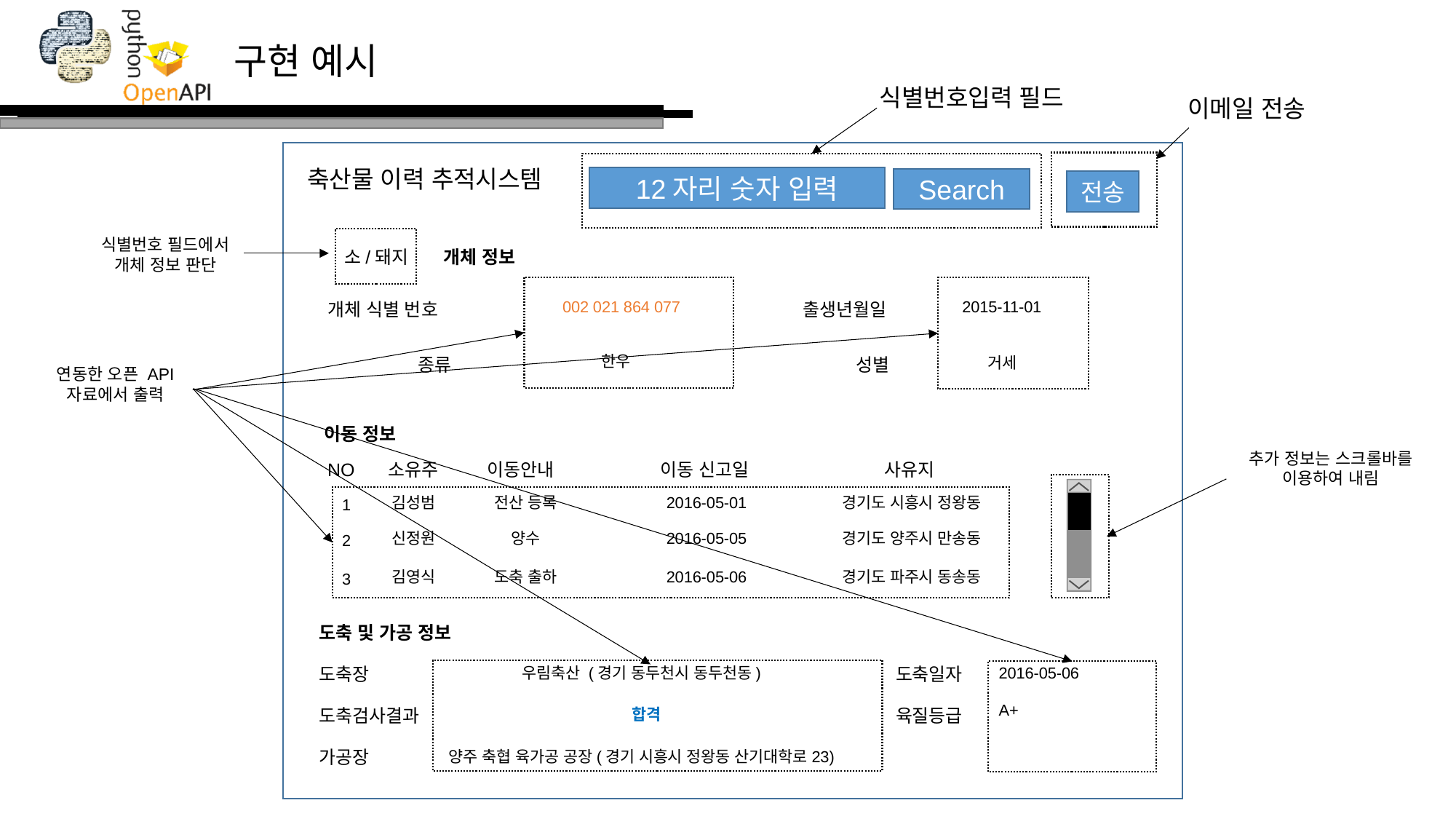

식별번호입력 필드
이메일 전송

축산물 이력 추적시스템
12자리 숫자 입력
Search
전송

식별번호 필드에서 개체 정보 판단
소/돼지
개체 정보

002 021 864 077
2015-11-01
개체 식별 번호
출생년월일
한우
거세
종류
성별
연동한 오픈 API
자료에서 출력
이동 정보
추가 정보는 스크롤바를 이용하여 내림
NO
소유주
이동안내
이동 신고일
사유지

김성범
전산 등록
2016-05-01
경기도 시흥시 정왕동

1
신정원
양수
2016-05-05
경기도 양주시 만송동
2
김영식
도축 출하
2016-05-06
경기도 파주시 동송동
3
도축 및 가공 정보
도축장
우림축산 (경기 동두천시 동두천동)
도축일자
2016-05-06

A+
도축검사결과
합격
육질등급
가공장
양주 축협 육가공 공장(경기 시흥시 정왕동 산기대학로23)